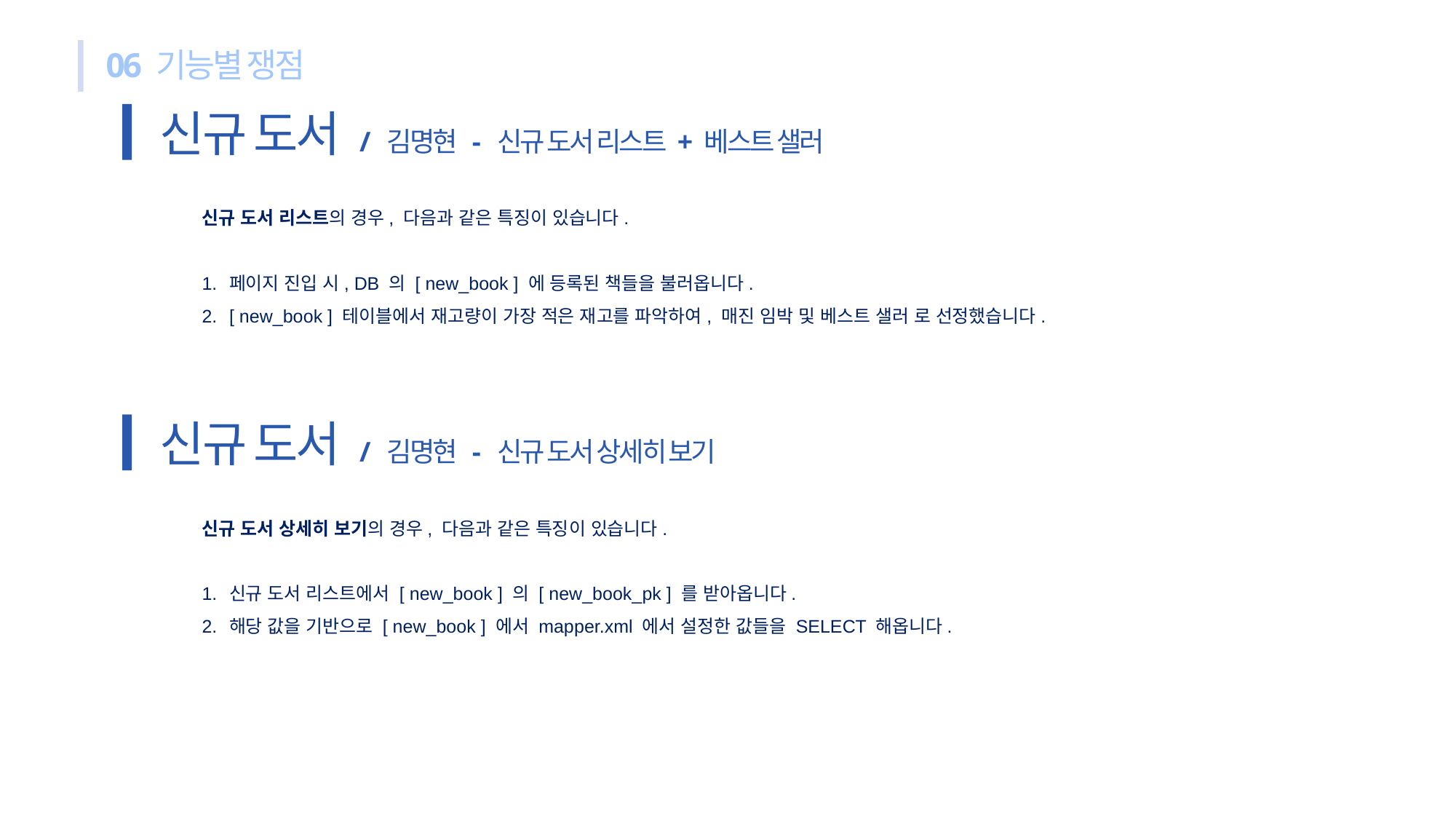

06 기능별 쟁점

신규 도서  /  김명현  -  신규 도서 리스트 + 베스트 샐러

신규 도서 리스트의 경우, 다음과 같은 특징이 있습니다.

페이지 진입 시, DB 의 [ new_book ] 에 등록된 책들을 불러옵니다.
[ new_book ] 테이블에서 재고량이 가장 적은 재고를 파악하여, 매진 임박 및 베스트 샐러 로 선정했습니다.
신규 도서  /  김명현  -  신규 도서 상세히 보기

신규 도서 상세히 보기의 경우, 다음과 같은 특징이 있습니다.

신규 도서 리스트에서 [ new_book ] 의 [ new_book_pk ] 를 받아옵니다.
해당 값을 기반으로 [ new_book ] 에서 mapper.xml 에서 설정한 값들을 SELECT 해옵니다.